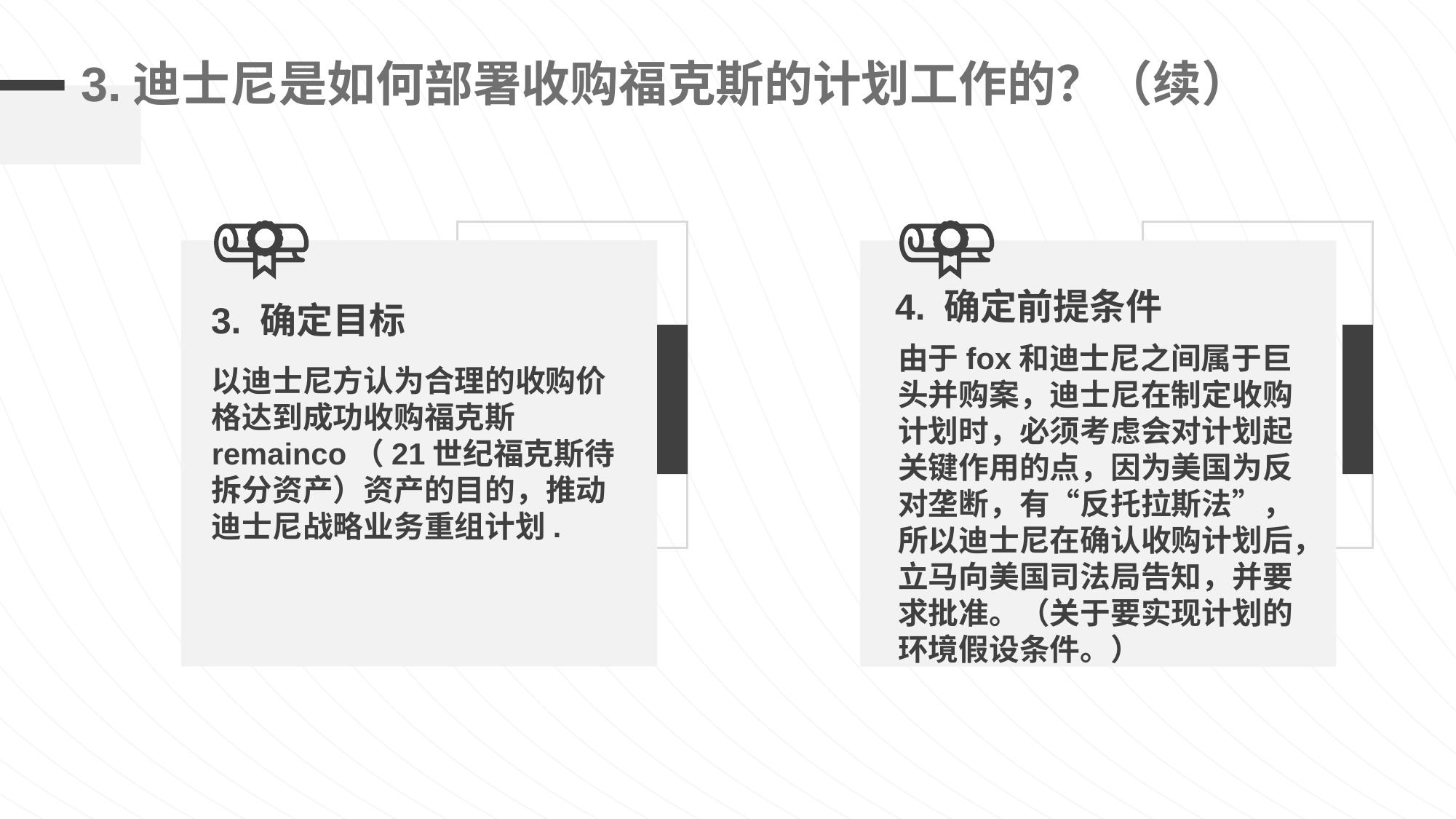

# 3.迪士尼是如何部署收购福克斯的计划工作的？（续）

4. 确定前提条件
3. 确定目标

由于fox和迪士尼之间属于巨头并购案，迪士尼在制定收购计划时，必须考虑会对计划起关键作用的点，因为美国为反对垄断，有“反托拉斯法”，所以迪士尼在确认收购计划后，立马向美国司法局告知，并要求批准。（关于要实现计划的环境假设条件。）
以迪士尼方认为合理的收购价格达到成功收购福克斯remainco（21世纪福克斯待拆分资产）资产的目的，推动迪士尼战略业务重组计划.